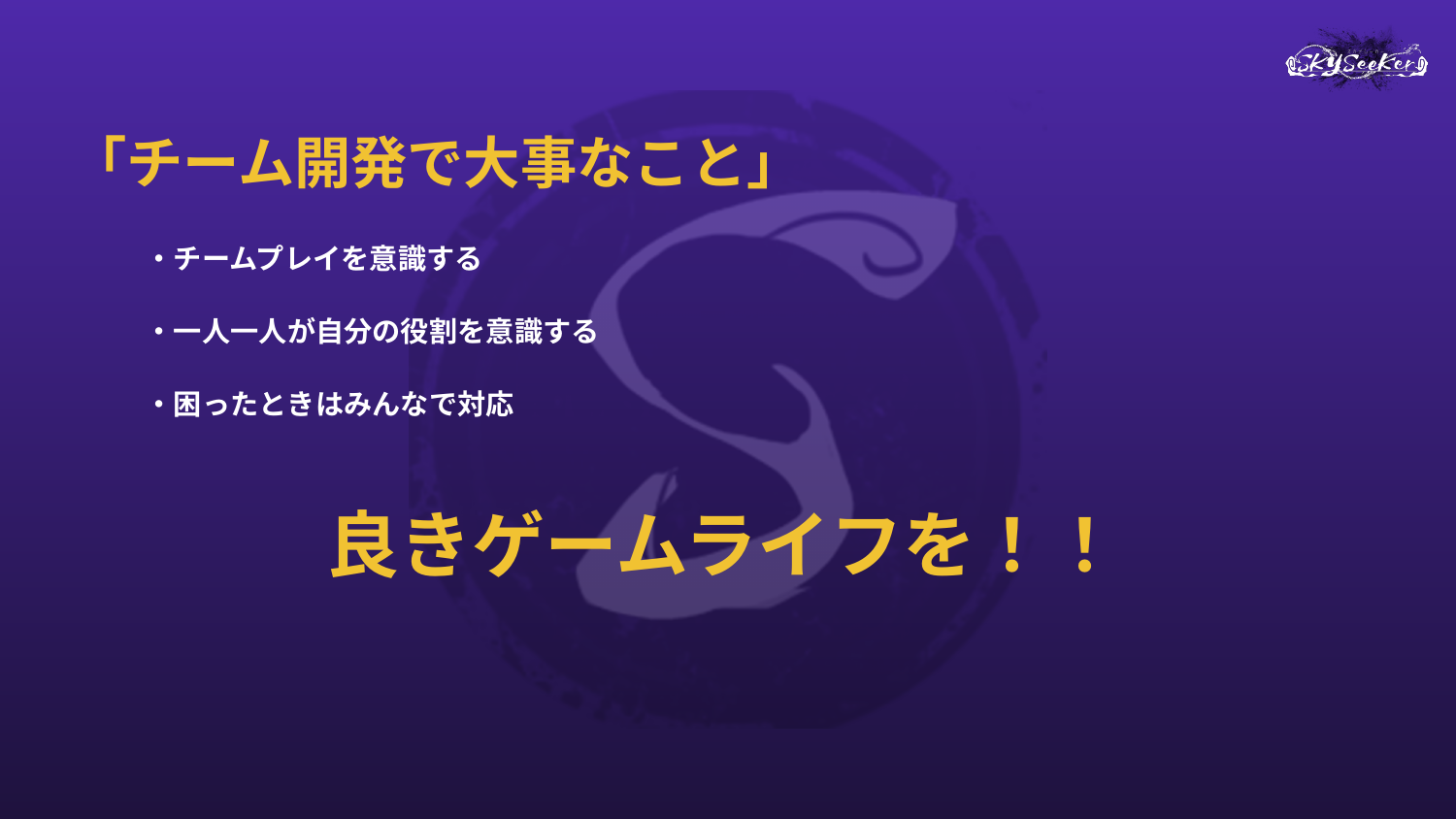

# 「チーム開発で大事なこと」
・チームプレイを意識する
・一人一人が自分の役割を意識する
・困ったときはみんなで対応
良きゲームライフを！！